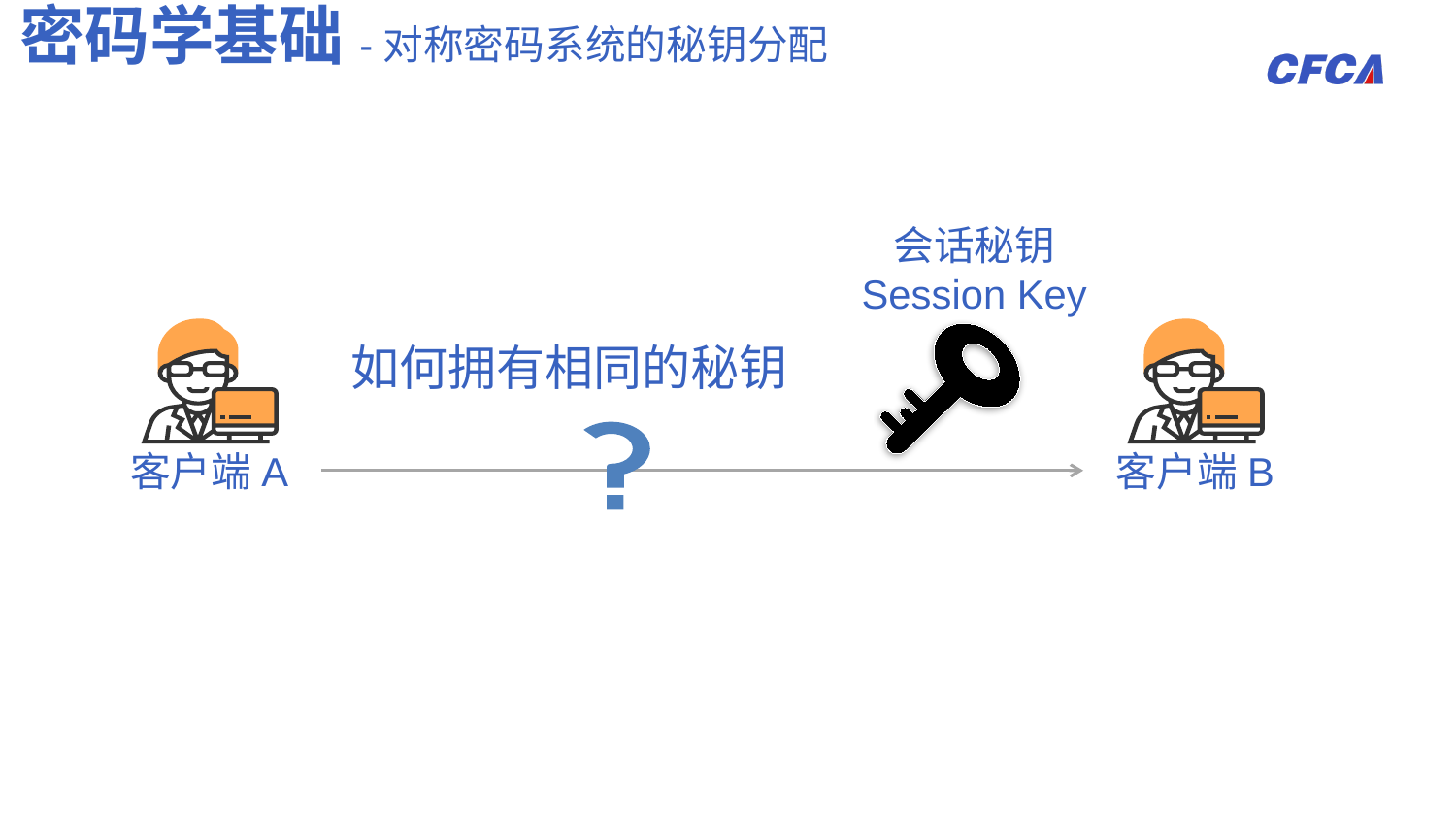

密码学基础-对称密码系统的秘钥分配
会话秘钥
Session Key

客户端A

客户端B
如何拥有相同的秘钥